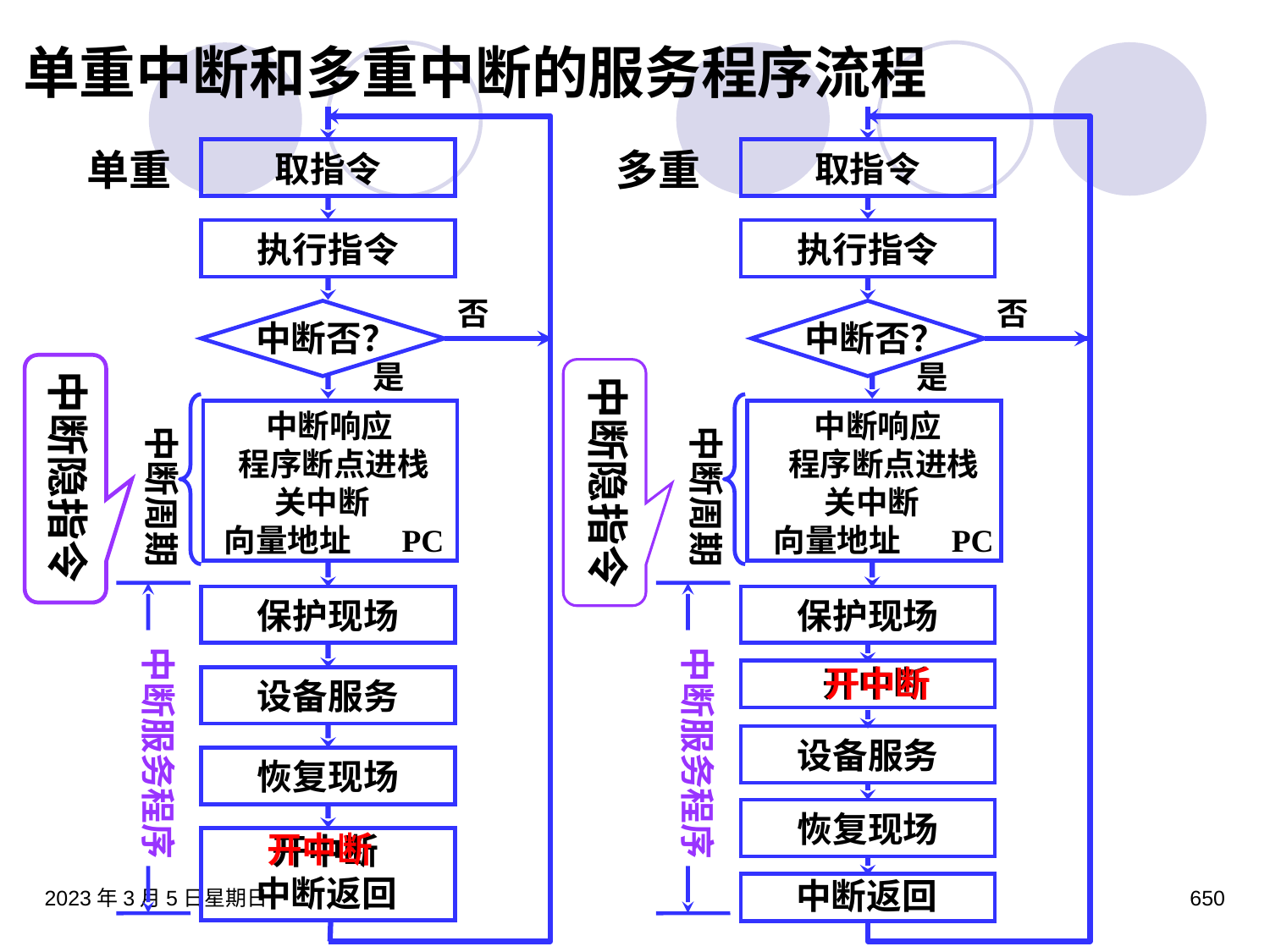

单重中断和多重中断的服务程序流程

取指令

执行指令

取指令

执行指令

否

否

单重
多重

中断否？

中断否？
是

中断周期

是

中断周期

中断隐指令
中断隐指令
      中断响应
   程序断点进栈
        关中断
 向量地址      PC

    中断响应
 程序断点进栈
      关中断
向量地址      PC

中断服务程序

中断服务程序

保护现场

设备服务

恢复现场

 开中断
中断返回

保护现场

开中断

设备服务

恢复现场

中断返回
开中断
开中断
2023年3月5日星期日
650